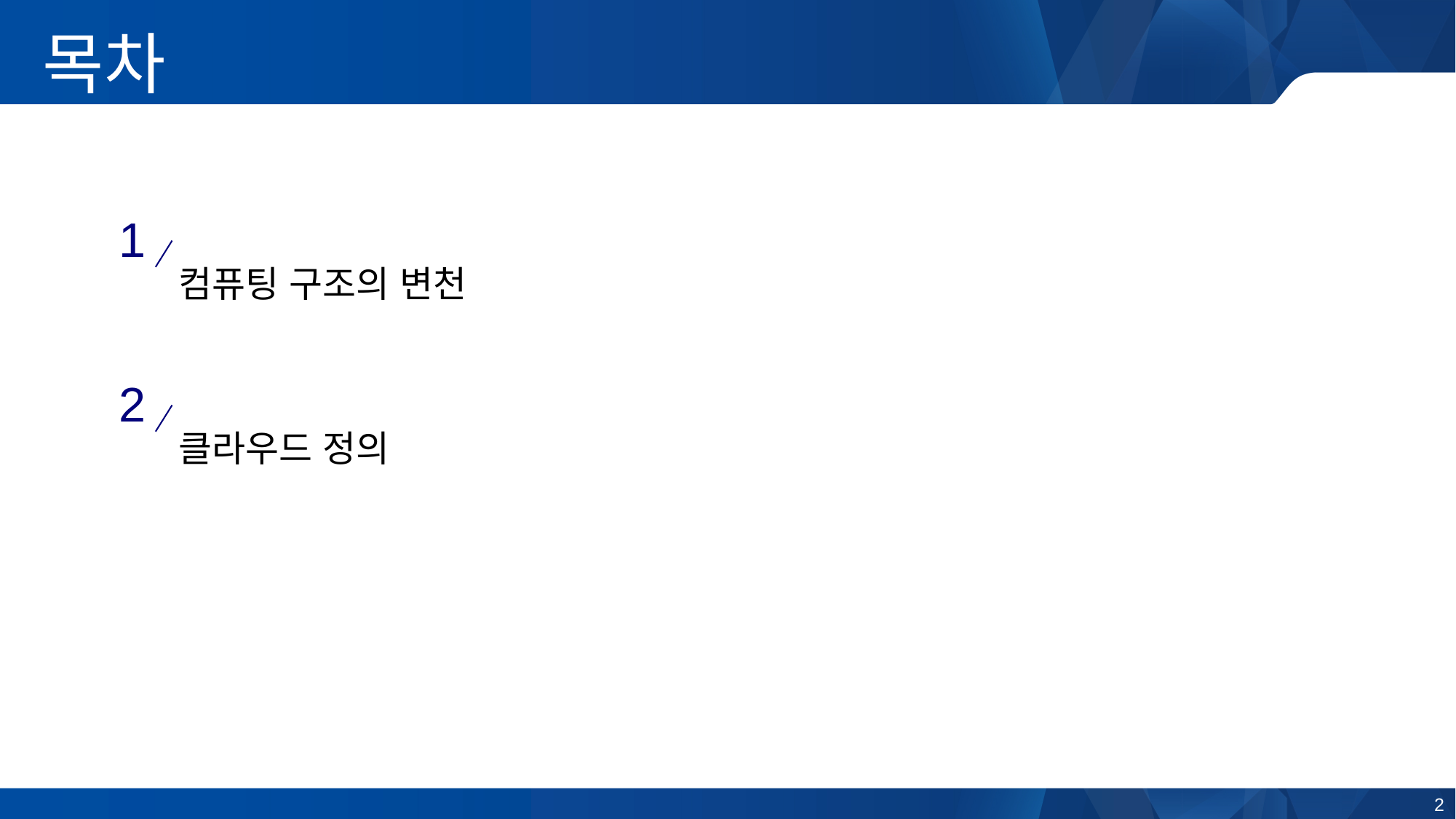

목차
1
컴퓨팅 구조의 변천
2
클라우드 정의
2